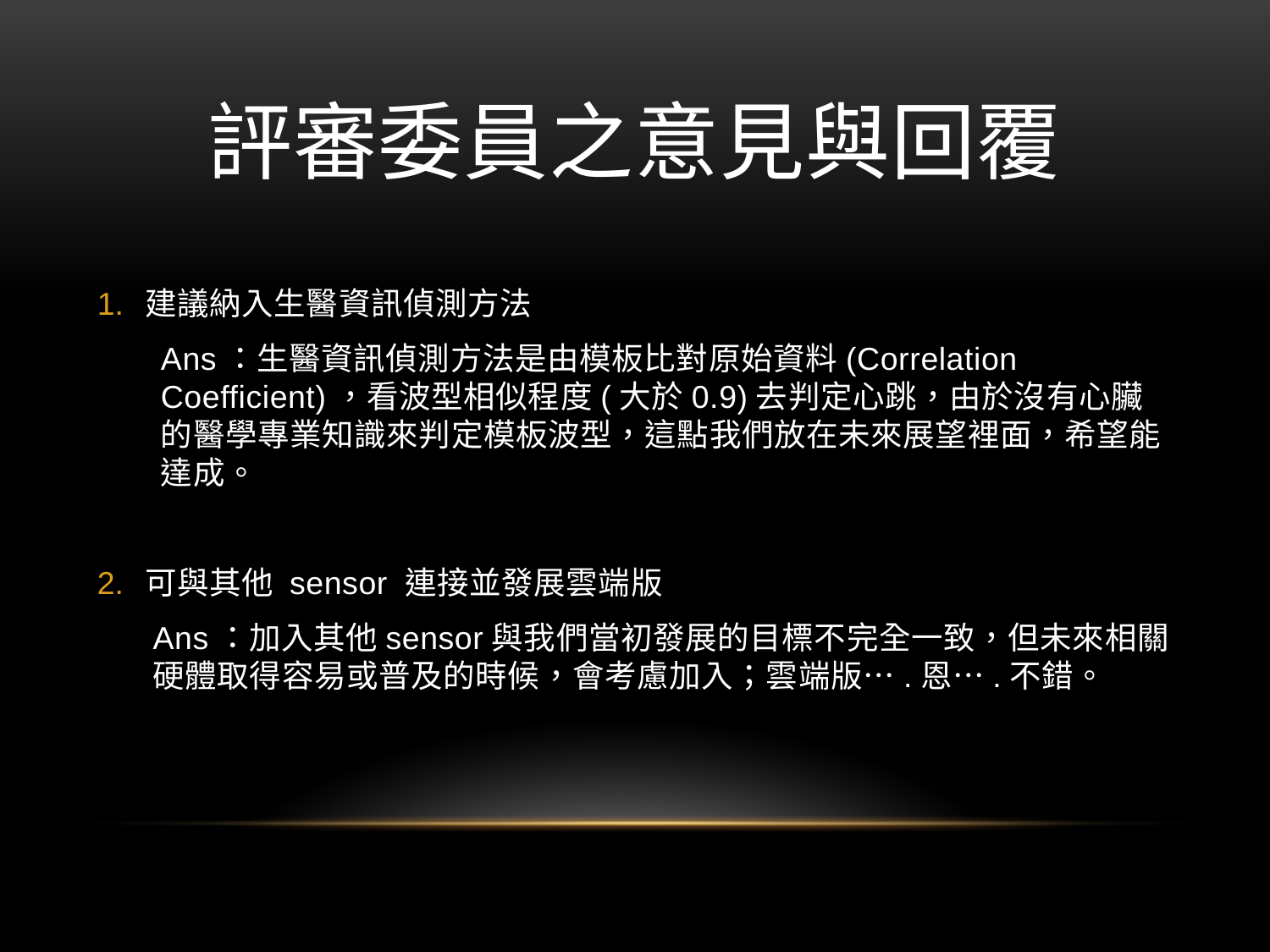

# 評審委員之意見與回覆

建議納入生醫資訊偵測方法
Ans：生醫資訊偵測方法是由模板比對原始資料(Correlation Coefficient)，看波型相似程度(大於0.9)去判定心跳，由於沒有心臟的醫學專業知識來判定模板波型，這點我們放在未來展望裡面，希望能達成。

可與其他 sensor 連接並發展雲端版
Ans：加入其他sensor與我們當初發展的目標不完全一致，但未來相關硬體取得容易或普及的時候，會考慮加入；雲端版….恩….不錯。